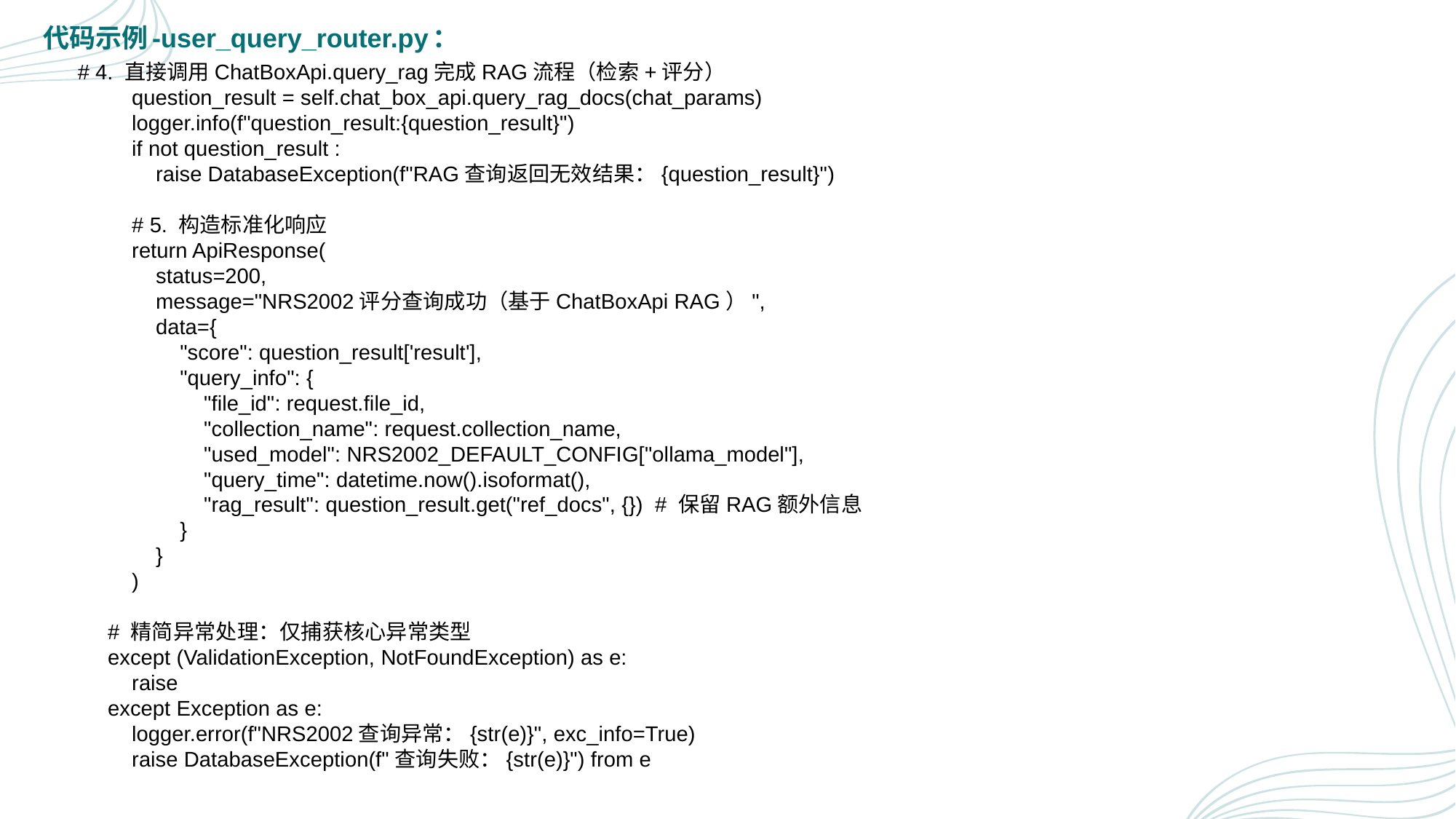

代码示例-user_query_router.py：
   # 4. 直接调用ChatBoxApi.query_rag完成RAG流程（检索+评分）
            question_result = self.chat_box_api.query_rag_docs(chat_params)
            logger.info(f"question_result:{question_result}")
            if not question_result :
                raise DatabaseException(f"RAG查询返回无效结果：{question_result}")

            # 5. 构造标准化响应
            return ApiResponse(
                status=200,
                message="NRS2002评分查询成功（基于ChatBoxApi RAG）",
                data={
                    "score": question_result['result'],
                    "query_info": {
                        "file_id": request.file_id,
                        "collection_name": request.collection_name,
                        "used_model": NRS2002_DEFAULT_CONFIG["ollama_model"],
                        "query_time": datetime.now().isoformat(),
                        "rag_result": question_result.get("ref_docs", {})  # 保留RAG额外信息
                    }
                }
            )

        # 精简异常处理：仅捕获核心异常类型
        except (ValidationException, NotFoundException) as e:
            raise
        except Exception as e:
            logger.error(f"NRS2002查询异常：{str(e)}", exc_info=True)
            raise DatabaseException(f"查询失败：{str(e)}") from e